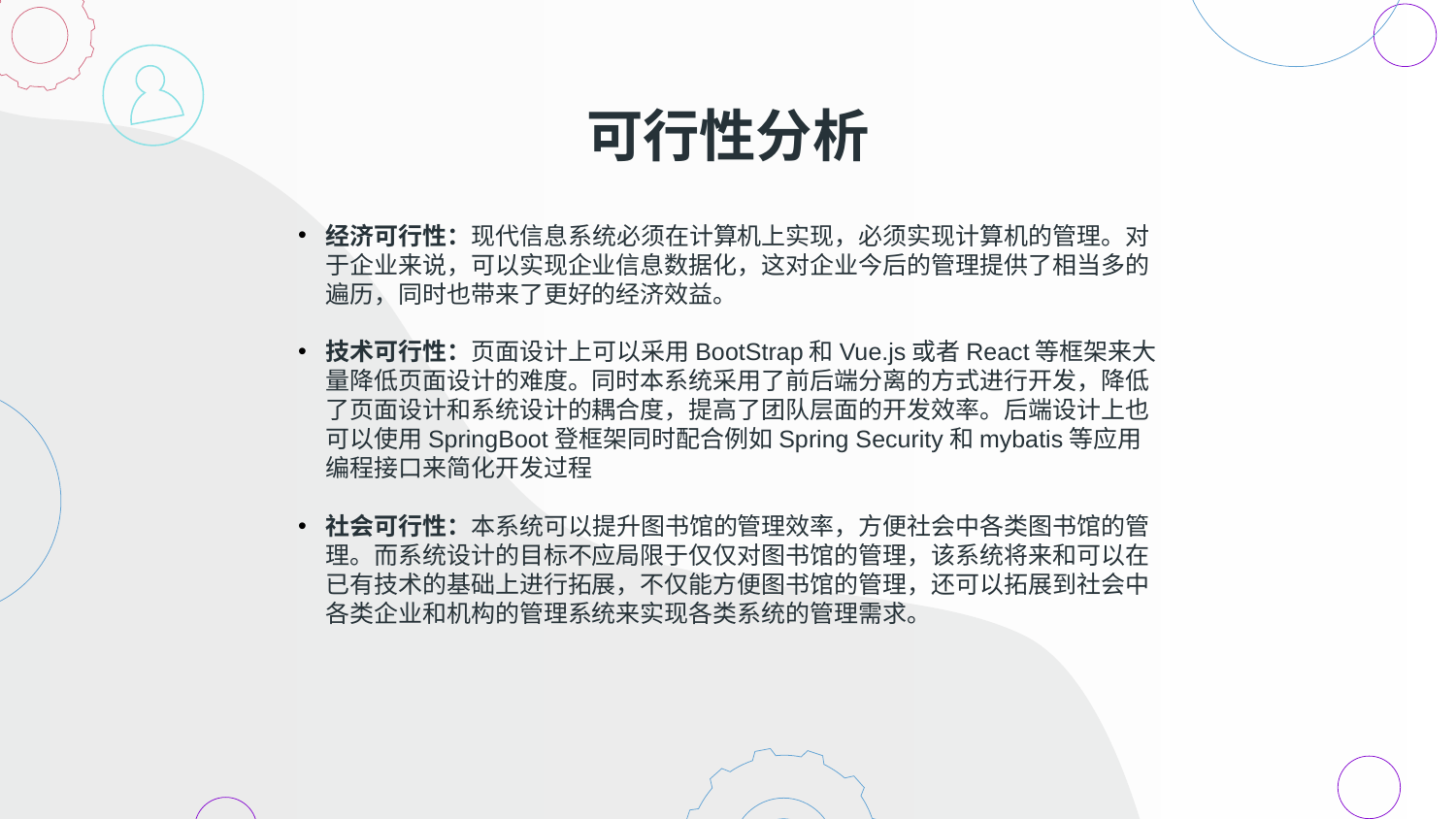

# 可行性分析
经济可行性：现代信息系统必须在计算机上实现，必须实现计算机的管理。对于企业来说，可以实现企业信息数据化，这对企业今后的管理提供了相当多的遍历，同时也带来了更好的经济效益。

技术可行性：页面设计上可以采用BootStrap和Vue.js或者React等框架来大量降低页面设计的难度。同时本系统采用了前后端分离的方式进行开发，降低了页面设计和系统设计的耦合度，提高了团队层面的开发效率。后端设计上也可以使用SpringBoot登框架同时配合例如Spring Security和mybatis等应用编程接口来简化开发过程

社会可行性：本系统可以提升图书馆的管理效率，方便社会中各类图书馆的管理。而系统设计的目标不应局限于仅仅对图书馆的管理，该系统将来和可以在已有技术的基础上进行拓展，不仅能方便图书馆的管理，还可以拓展到社会中各类企业和机构的管理系统来实现各类系统的管理需求。